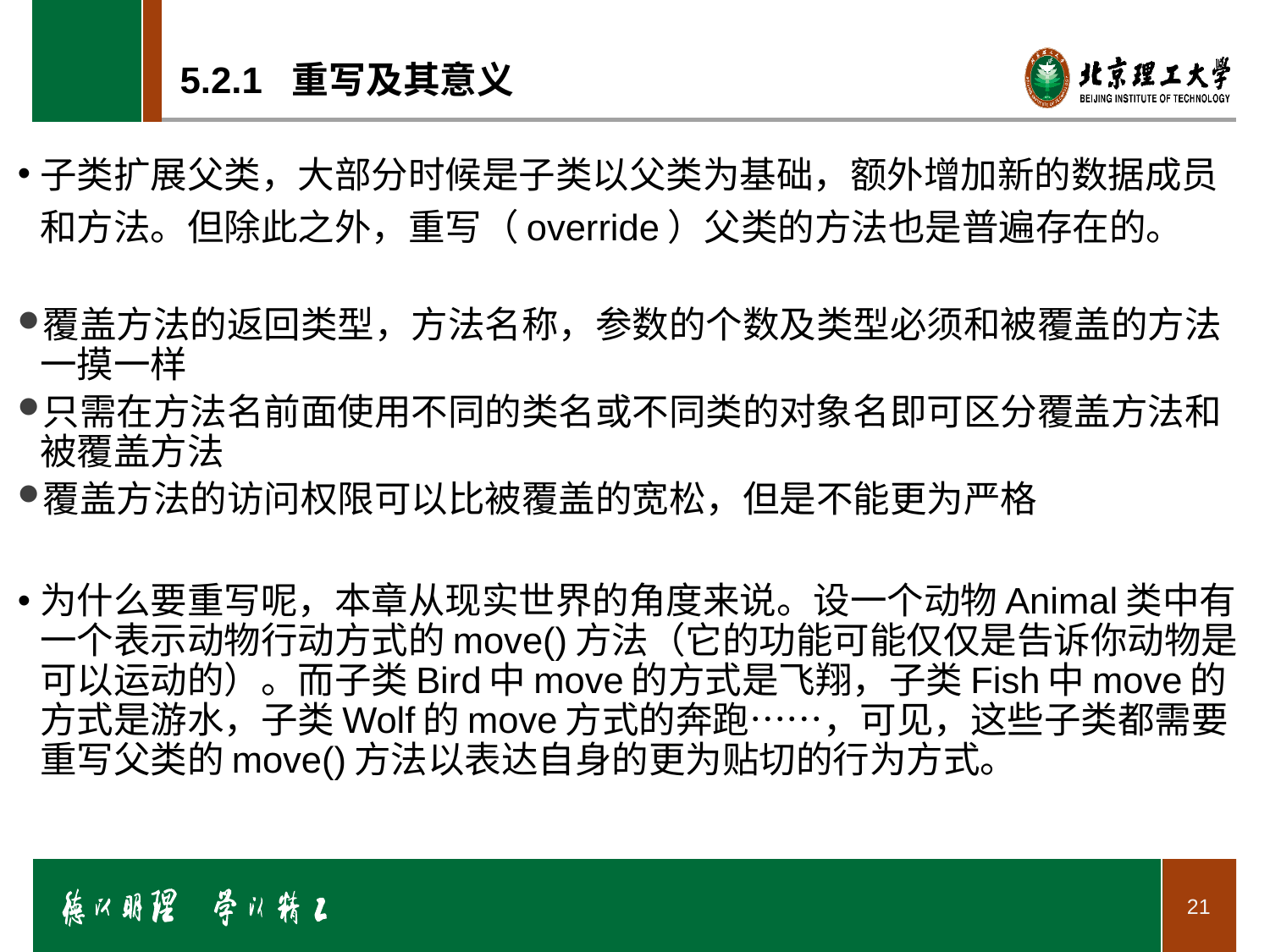

# 5.2.1  重写及其意义
子类扩展父类，大部分时候是子类以父类为基础，额外增加新的数据成员和方法。但除此之外，重写（override）父类的方法也是普遍存在的。

覆盖方法的返回类型，方法名称，参数的个数及类型必须和被覆盖的方法一摸一样
只需在方法名前面使用不同的类名或不同类的对象名即可区分覆盖方法和被覆盖方法
覆盖方法的访问权限可以比被覆盖的宽松，但是不能更为严格

为什么要重写呢，本章从现实世界的角度来说。设一个动物Animal类中有一个表示动物行动方式的move()方法（它的功能可能仅仅是告诉你动物是可以运动的）。而子类Bird中move的方式是飞翔，子类Fish中move的方式是游水，子类Wolf的move方式的奔跑……，可见，这些子类都需要重写父类的move()方法以表达自身的更为贴切的行为方式。